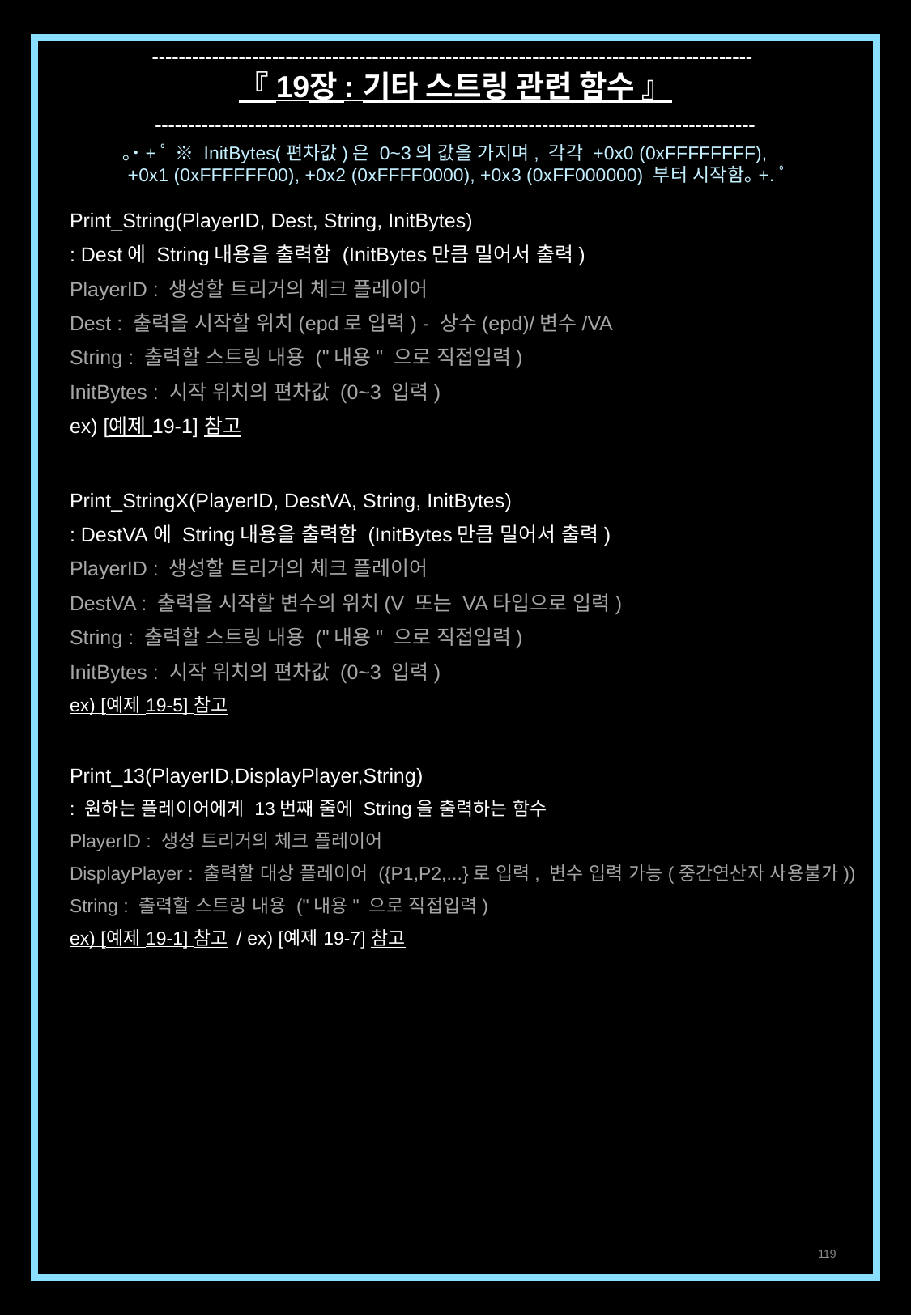

------------------------------------------------------------------------------------------
『 19장 : 기타 스트링 관련 함수 』
------------------------------------------------------------------------------------------

｡˙+ﾟ ※ InitBytes(편차값)은 0~3의 값을 가지며, 각각 +0x0 (0xFFFFFFFF),
 +0x1 (0xFFFFFF00), +0x2 (0xFFFF0000), +0x3 (0xFF000000) 부터 시작함｡+.ﾟ
Print_String(PlayerID, Dest, String, InitBytes)
: Dest에 String내용을 출력함 (InitBytes만큼 밀어서 출력)
PlayerID : 생성할 트리거의 체크 플레이어
Dest : 출력을 시작할 위치(epd로 입력) - 상수(epd)/변수/VA
String : 출력할 스트링 내용 ("내용" 으로 직접입력)
InitBytes : 시작 위치의 편차값 (0~3 입력)
ex) [예제 19-1] 참고

Print_StringX(PlayerID, DestVA, String, InitBytes)
: DestVA에 String내용을 출력함 (InitBytes만큼 밀어서 출력)
PlayerID : 생성할 트리거의 체크 플레이어
DestVA : 출력을 시작할 변수의 위치(V 또는 VA타입으로 입력)
String : 출력할 스트링 내용 ("내용" 으로 직접입력)
InitBytes : 시작 위치의 편차값 (0~3 입력)
ex) [예제 19-5] 참고

Print_13(PlayerID,DisplayPlayer,String)
: 원하는 플레이어에게 13번째 줄에 String을 출력하는 함수
PlayerID : 생성 트리거의 체크 플레이어
DisplayPlayer : 출력할 대상 플레이어 ({P1,P2,...}로 입력, 변수 입력 가능(중간연산자 사용불가))
String : 출력할 스트링 내용 ("내용" 으로 직접입력)
ex) [예제 19-1] 참고 / ex) [예제 19-7] 참고
119